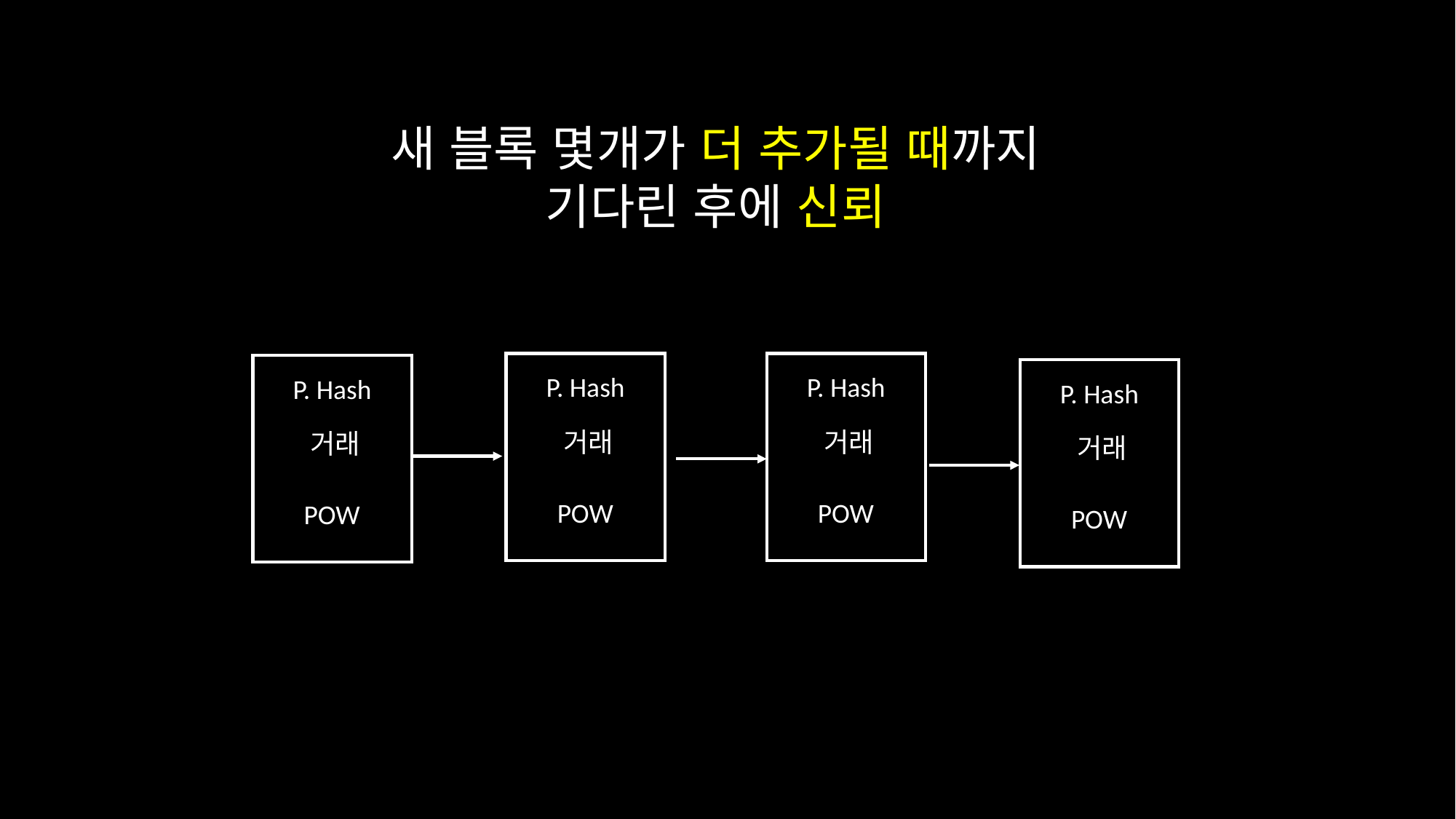

새 블록 몇개가 더 추가될 때까지 기다린 후에 신뢰

P. Hash
거래
POW

P. Hash
거래
POW

P. Hash
거래
POW

P. Hash
거래
POW